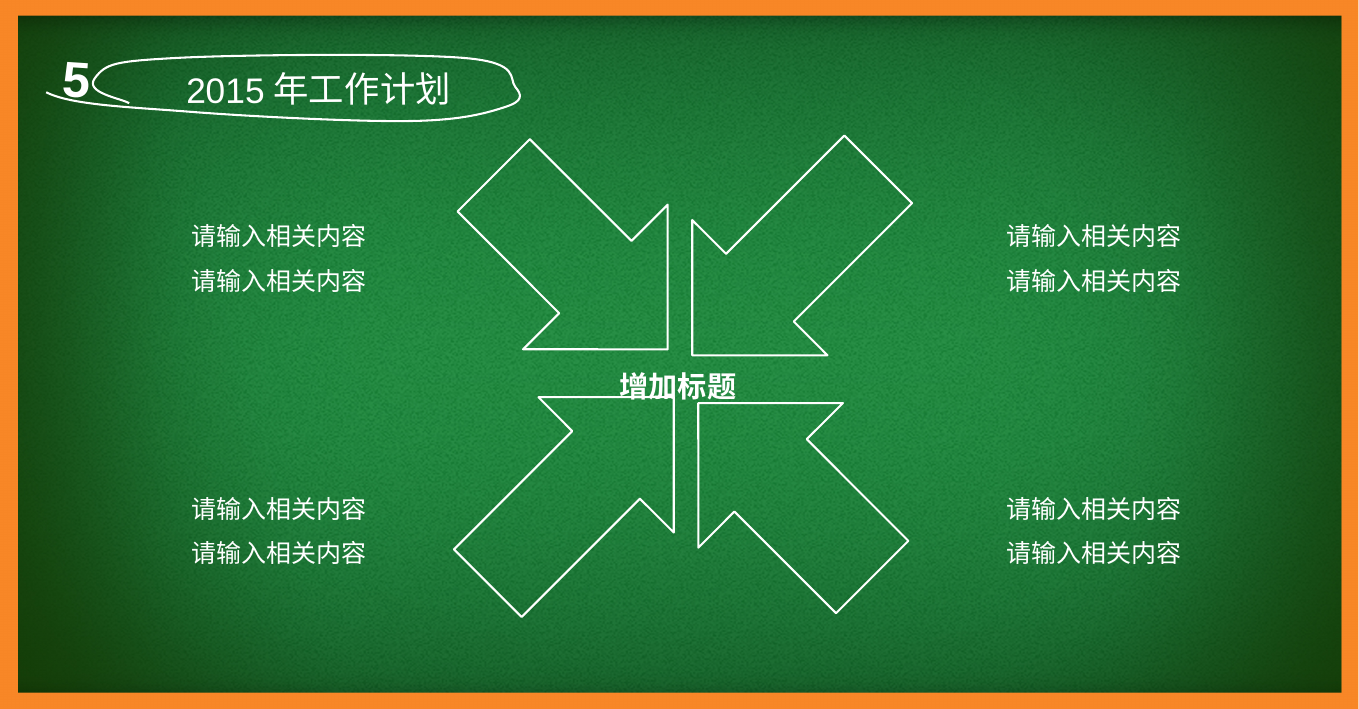

5
2015年工作计划

请输入相关内容
请输入相关内容
请输入相关内容
请输入相关内容
增加标题

请输入相关内容
请输入相关内容
请输入相关内容
请输入相关内容